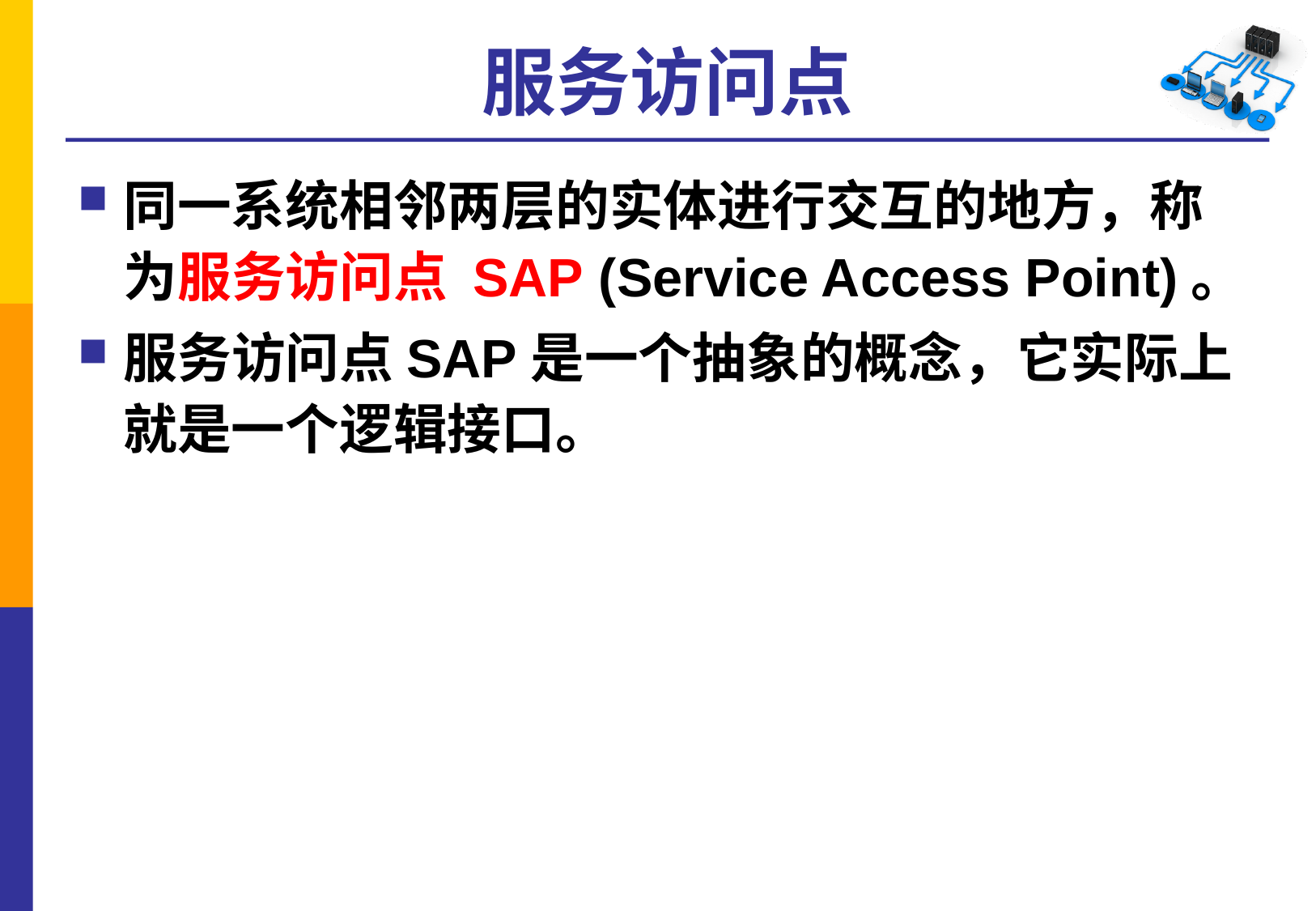

# 服务访问点
同一系统相邻两层的实体进行交互的地方，称为服务访问点 SAP (Service Access Point)。
服务访问点SAP是一个抽象的概念，它实际上就是一个逻辑接口。